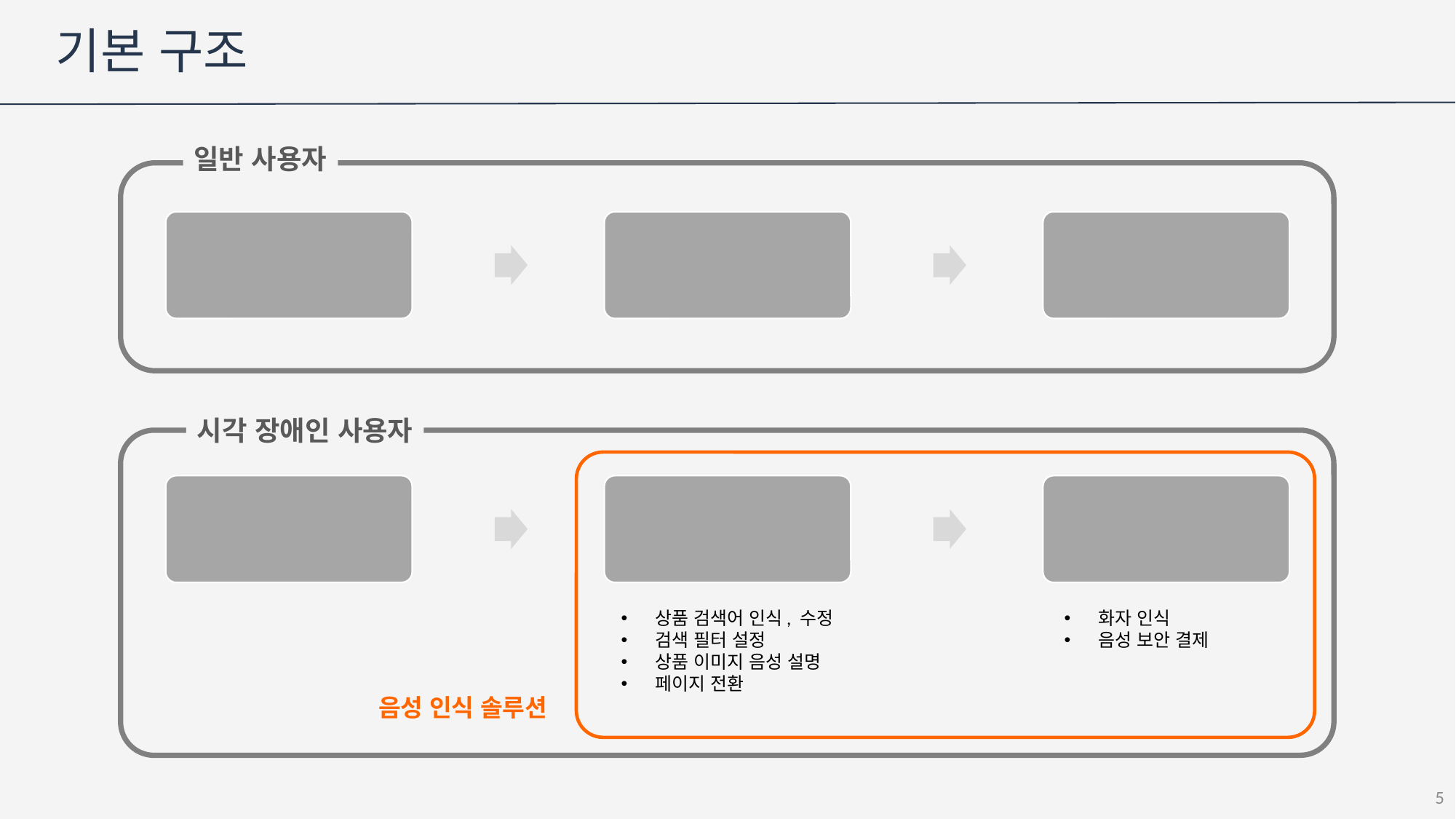

# 기본 구조
일반 사용자

웹사이트 접속

상품 검색

상품 결제
시각 장애인 사용자
웹사이트 접속

상품 검색

상품 결제

상품 검색어 인식, 수정
검색 필터 설정
상품 이미지 음성 설명
페이지 전환
화자 인식
음성 보안 결제
음성 인식 솔루션
5